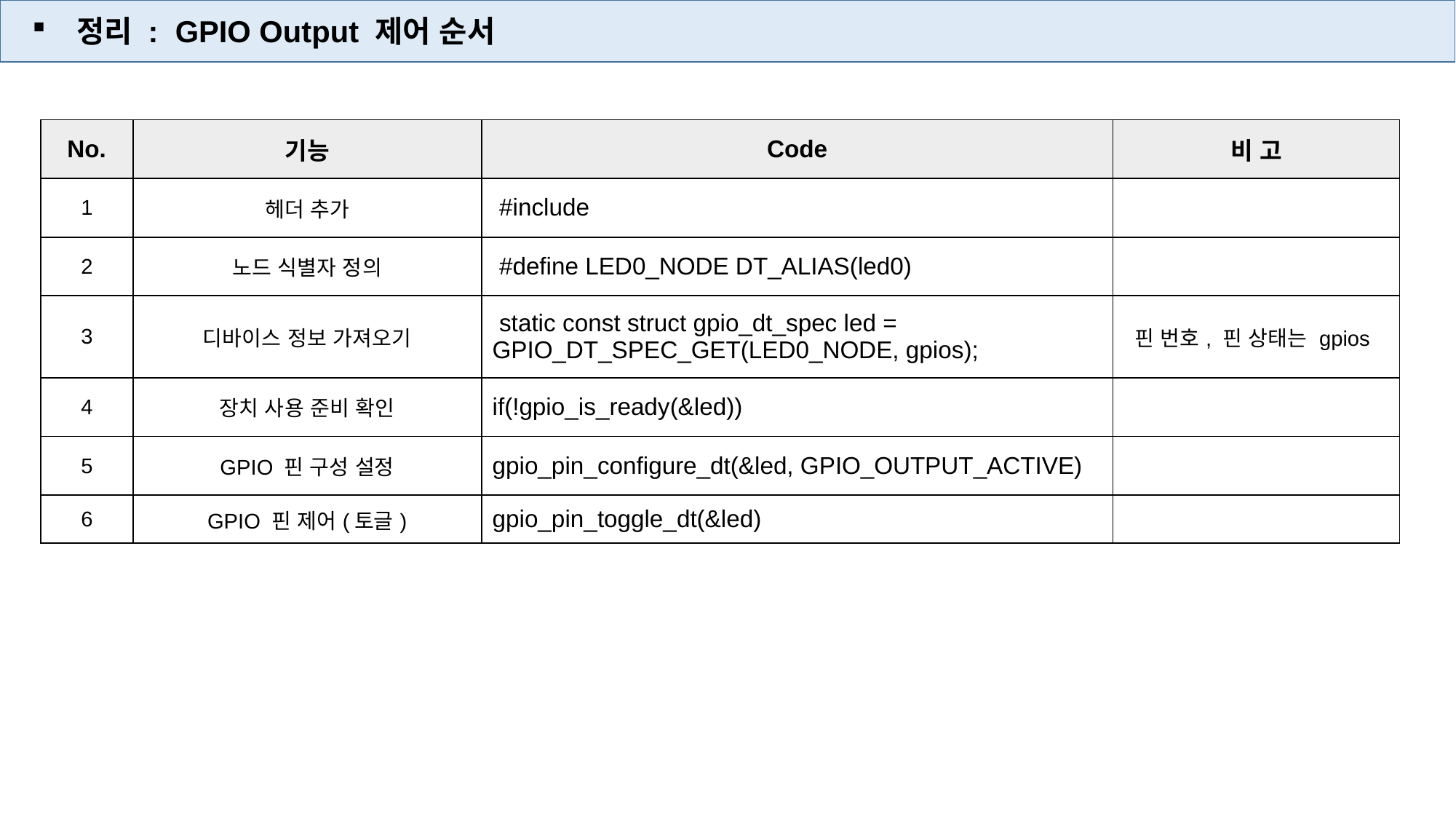

정리 :  GPIO Output 제어 순서
| No. | 기능 | Code | 비 고 |
| --- | --- | --- | --- |
| 1 | 헤더 추가 | #include |  |
| 2 | 노드 식별자 정의 | #define LED0\_NODE DT\_ALIAS(led0) |  |
| 3 | 디바이스 정보 가져오기 | static const struct gpio\_dt\_spec led = GPIO\_DT\_SPEC\_GET(LED0\_NODE, gpios); | 핀 번호, 핀 상태는 gpios |
| 4 | 장치 사용 준비 확인 | if(!gpio\_is\_ready(&led)) |  |
| 5 | GPIO 핀 구성 설정 | gpio\_pin\_configure\_dt(&led, GPIO\_OUTPUT\_ACTIVE) |  |
| 6 | GPIO 핀 제어(토글) | gpio\_pin\_toggle\_dt(&led) |  |